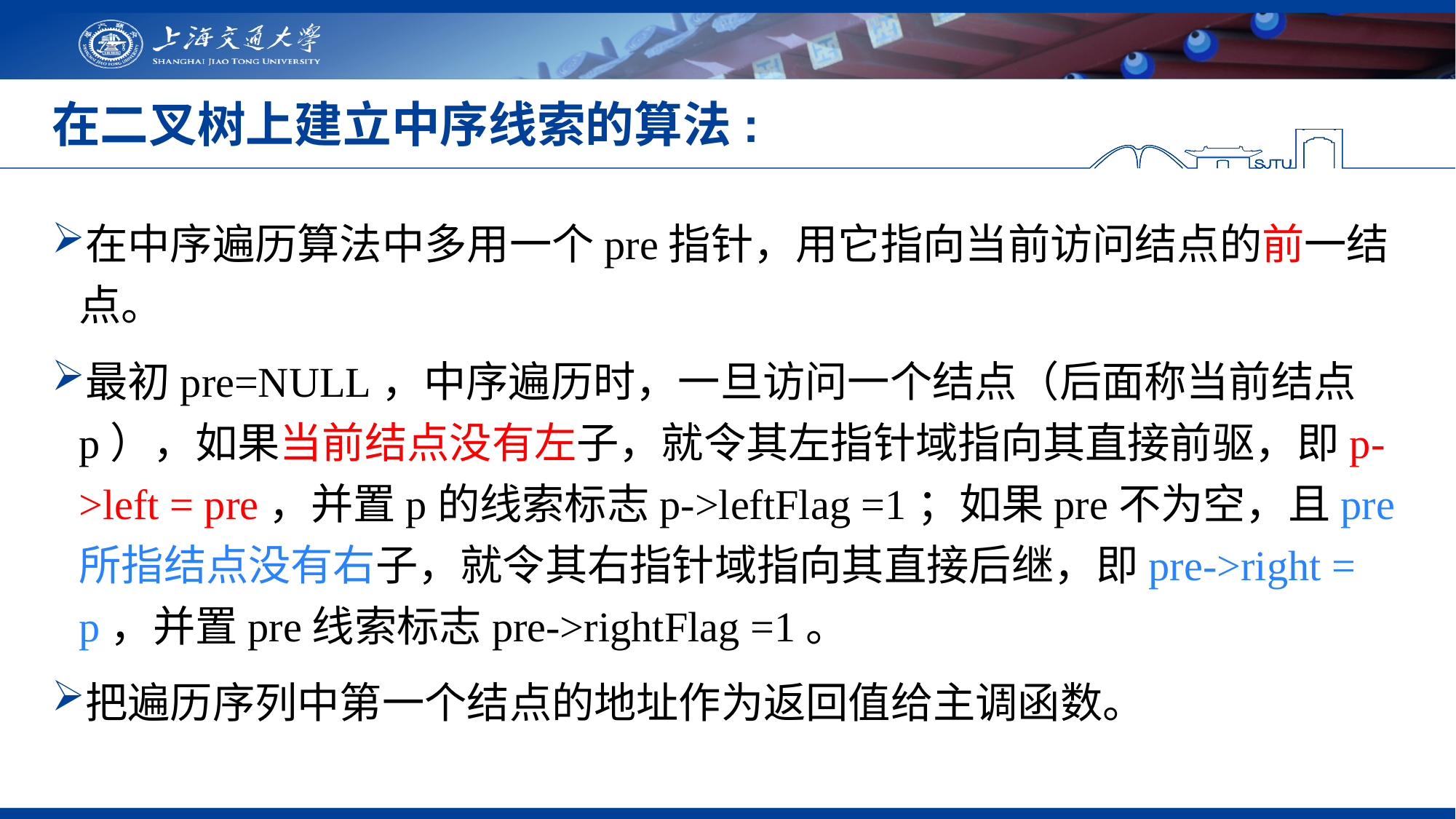

# 在二叉树上建立中序线索的算法:
在中序遍历算法中多用一个pre指针，用它指向当前访问结点的前一结点。
最初pre=NULL，中序遍历时，一旦访问一个结点（后面称当前结点p），如果当前结点没有左子，就令其左指针域指向其直接前驱，即p->left = pre，并置p的线索标志p->leftFlag =1；如果pre不为空，且pre所指结点没有右子，就令其右指针域指向其直接后继，即pre->right = p，并置pre线索标志pre->rightFlag =1。
把遍历序列中第一个结点的地址作为返回值给主调函数。